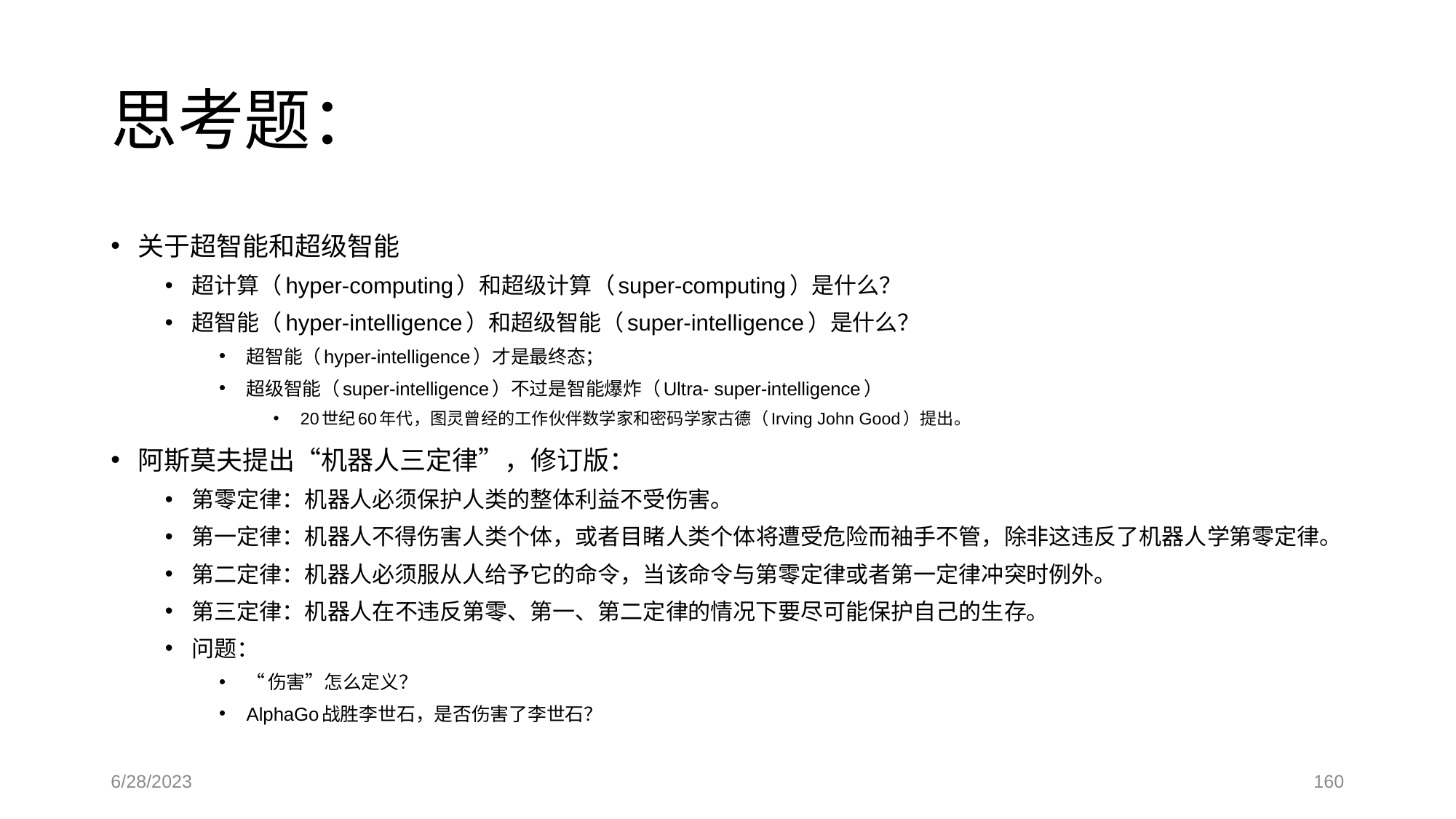

# 思考题：
关于超智能和超级智能
超计算（hyper-computing）和超级计算（super-computing）是什么？
超智能（hyper-intelligence）和超级智能（super-intelligence）是什么？
超智能（hyper-intelligence）才是最终态；
超级智能（super-intelligence）不过是智能爆炸（Ultra- super-intelligence）
20世纪60年代，图灵曾经的工作伙伴数学家和密码学家古德（Irving John Good）提出。
阿斯莫夫提出“机器人三定律”，修订版：
第零定律：机器人必须保护人类的整体利益不受伤害。
第一定律：机器人不得伤害人类个体，或者目睹人类个体将遭受危险而袖手不管，除非这违反了机器人学第零定律。
第二定律：机器人必须服从人给予它的命令，当该命令与第零定律或者第一定律冲突时例外。
第三定律：机器人在不违反第零、第一、第二定律的情况下要尽可能保护自己的生存。
问题：
“伤害”怎么定义？
AlphaGo战胜李世石，是否伤害了李世石？
6/28/2023
160